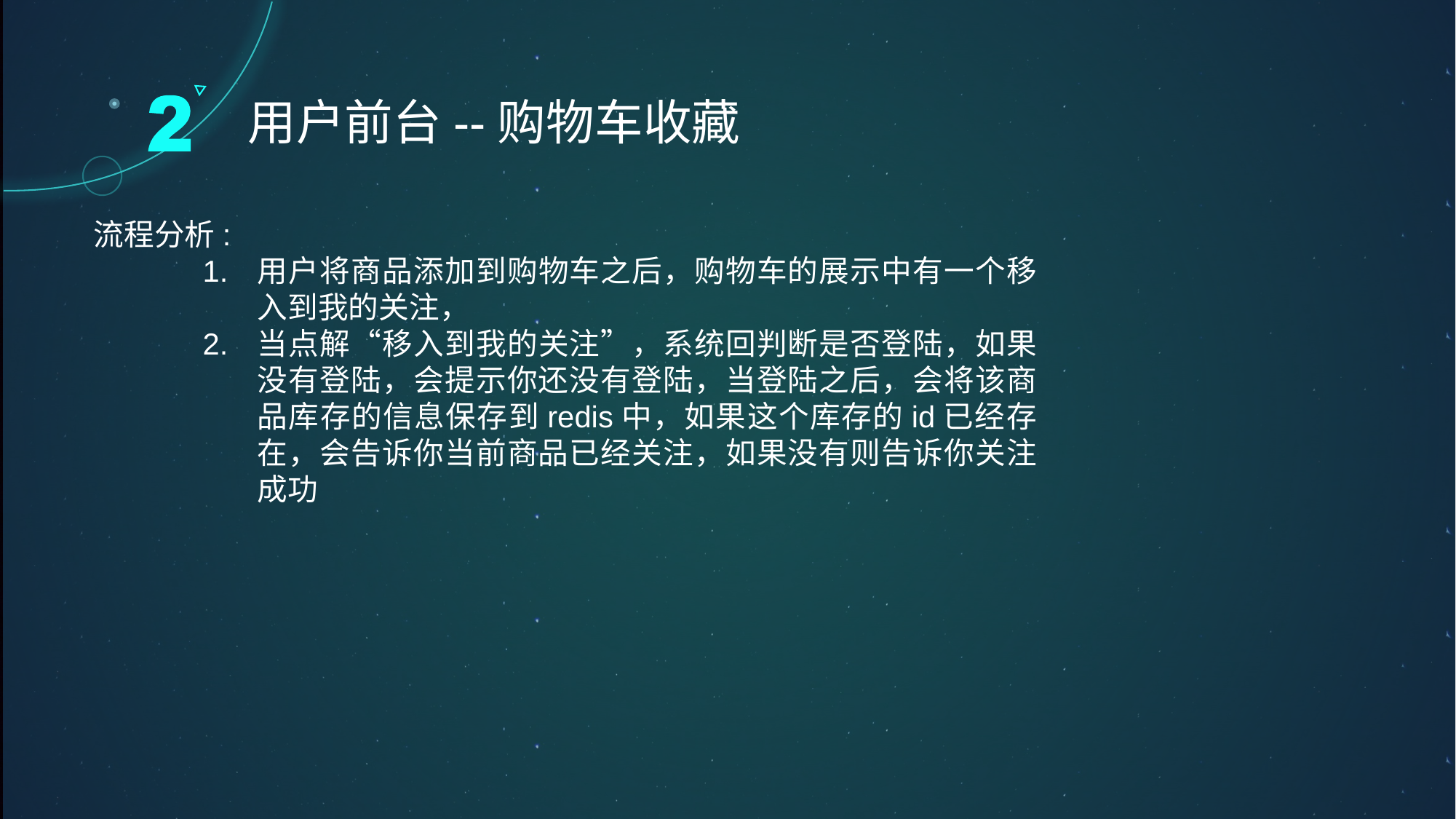

用户前台--购物车收藏

流程分析:
用户将商品添加到购物车之后，购物车的展示中有一个移入到我的关注，
当点解“移入到我的关注”，系统回判断是否登陆，如果没有登陆，会提示你还没有登陆，当登陆之后，会将该商品库存的信息保存到redis中，如果这个库存的id已经存在，会告诉你当前商品已经关注，如果没有则告诉你关注成功